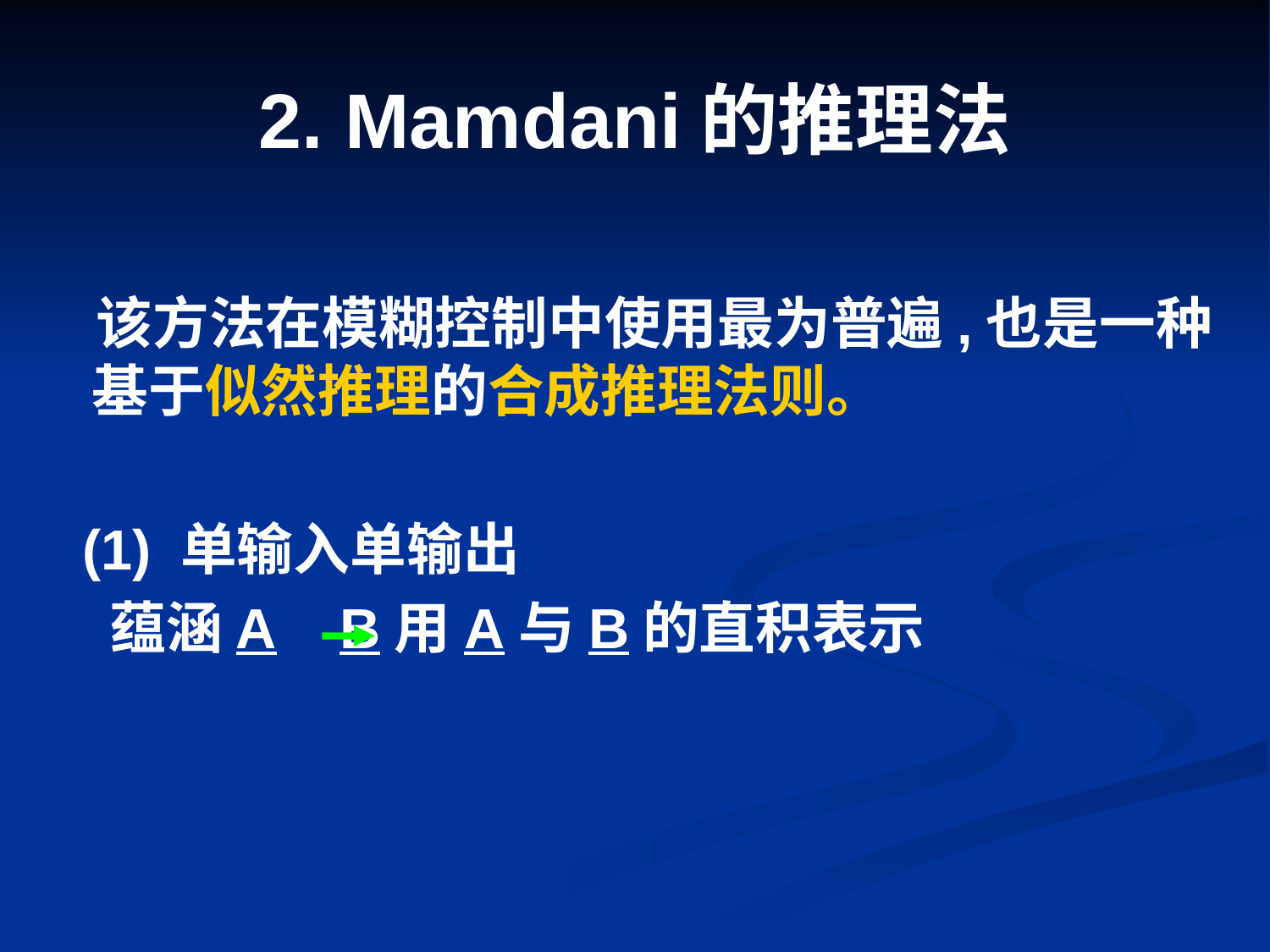

# 2. Mamdani的推理法
   该方法在模糊控制中使用最为普遍,也是一种基于似然推理的合成推理法则。

   (1) 单输入单输出
    蕴涵A    B用A与B的直积表示